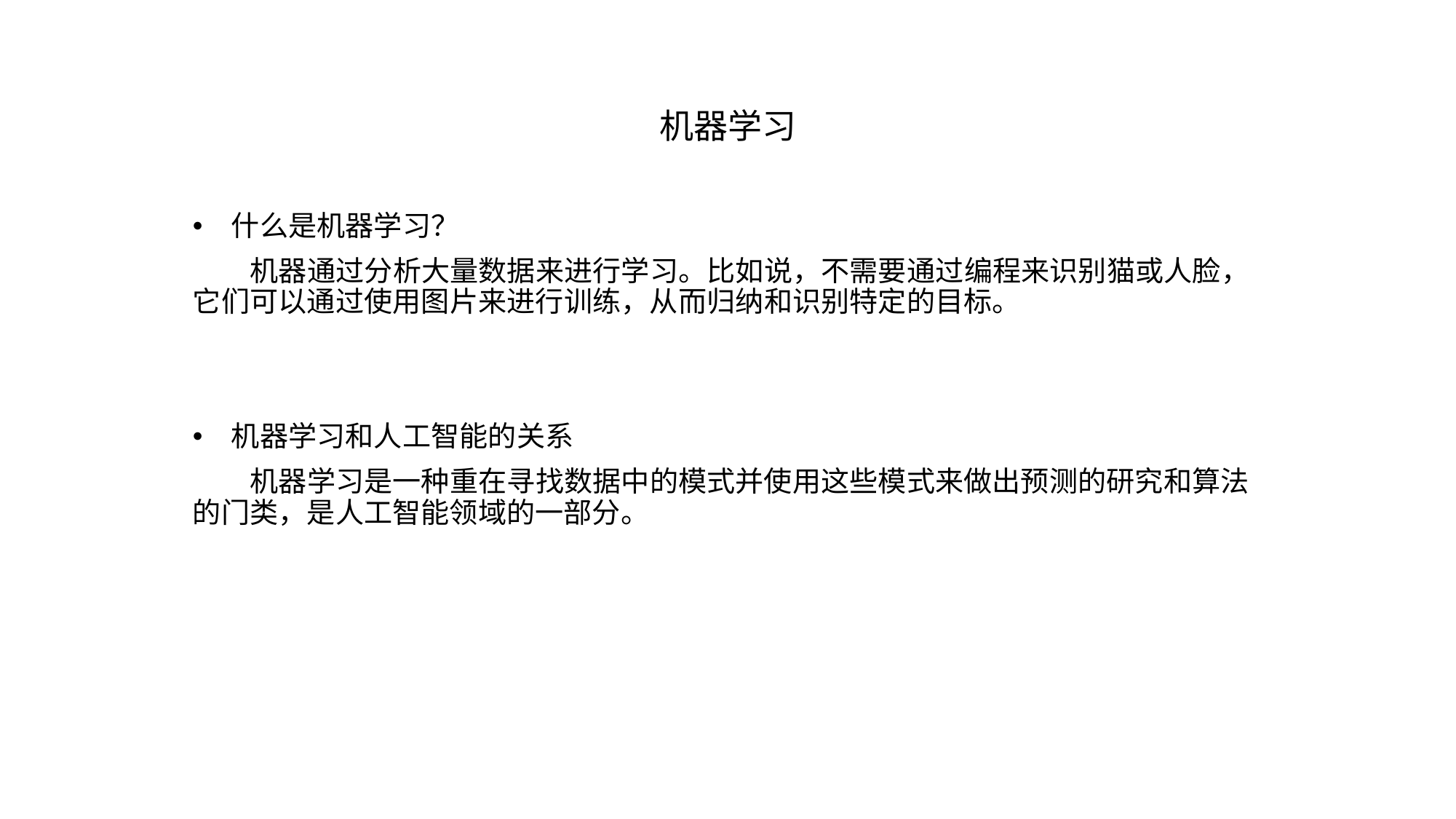

机器学习

什么是机器学习？
        机器通过分析大量数据来进行学习。比如说，不需要通过编程来识别猫或人脸，它们可以通过使用图片来进行训练，从而归纳和识别特定的目标。

机器学习和人工智能的关系
        机器学习是一种重在寻找数据中的模式并使用这些模式来做出预测的研究和算法的门类，是人工智能领域的一部分。